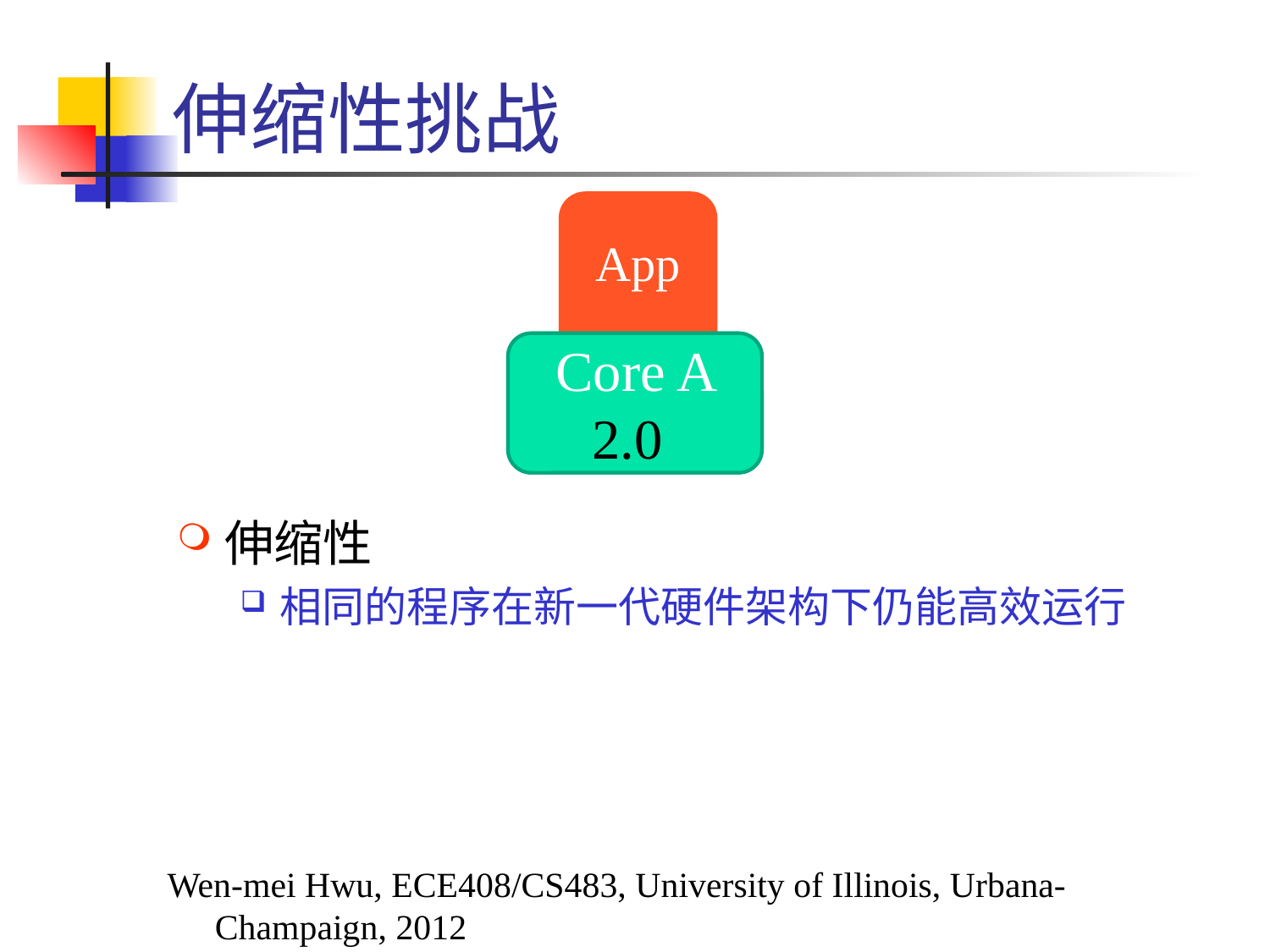

# 伸缩性挑战
App

Core A
Core A 2.0
伸缩性
相同的程序在新一代硬件架构下仍能高效运行
Wen-mei Hwu, ECE408/CS483, University of Illinois, Urbana-Champaign, 2012